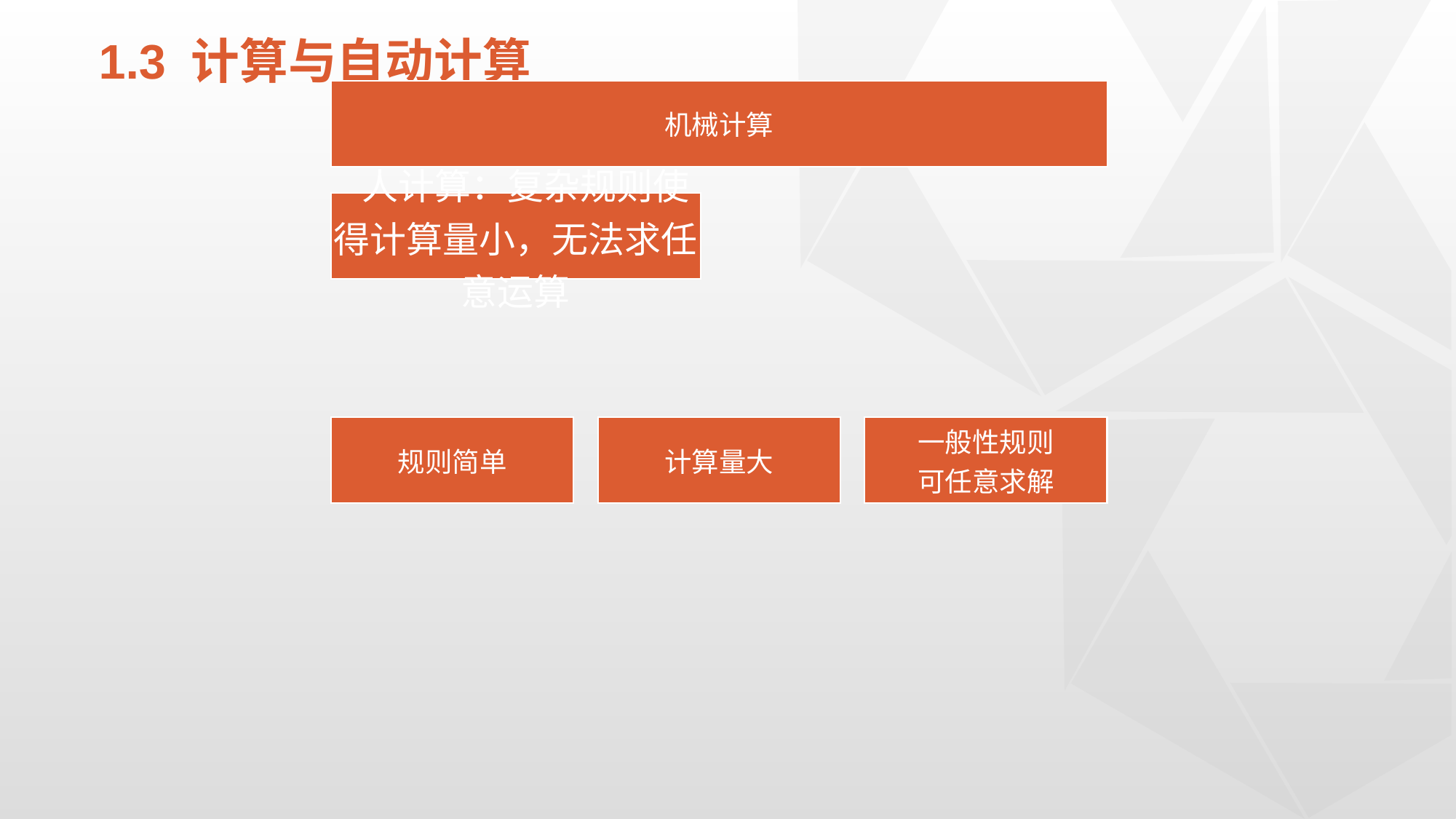

1.3 计算与自动计算
机械计算
 人计算：复杂规则使得计算量小，无法求任意运算
规则简单
计算量大
一般性规则
可任意求解